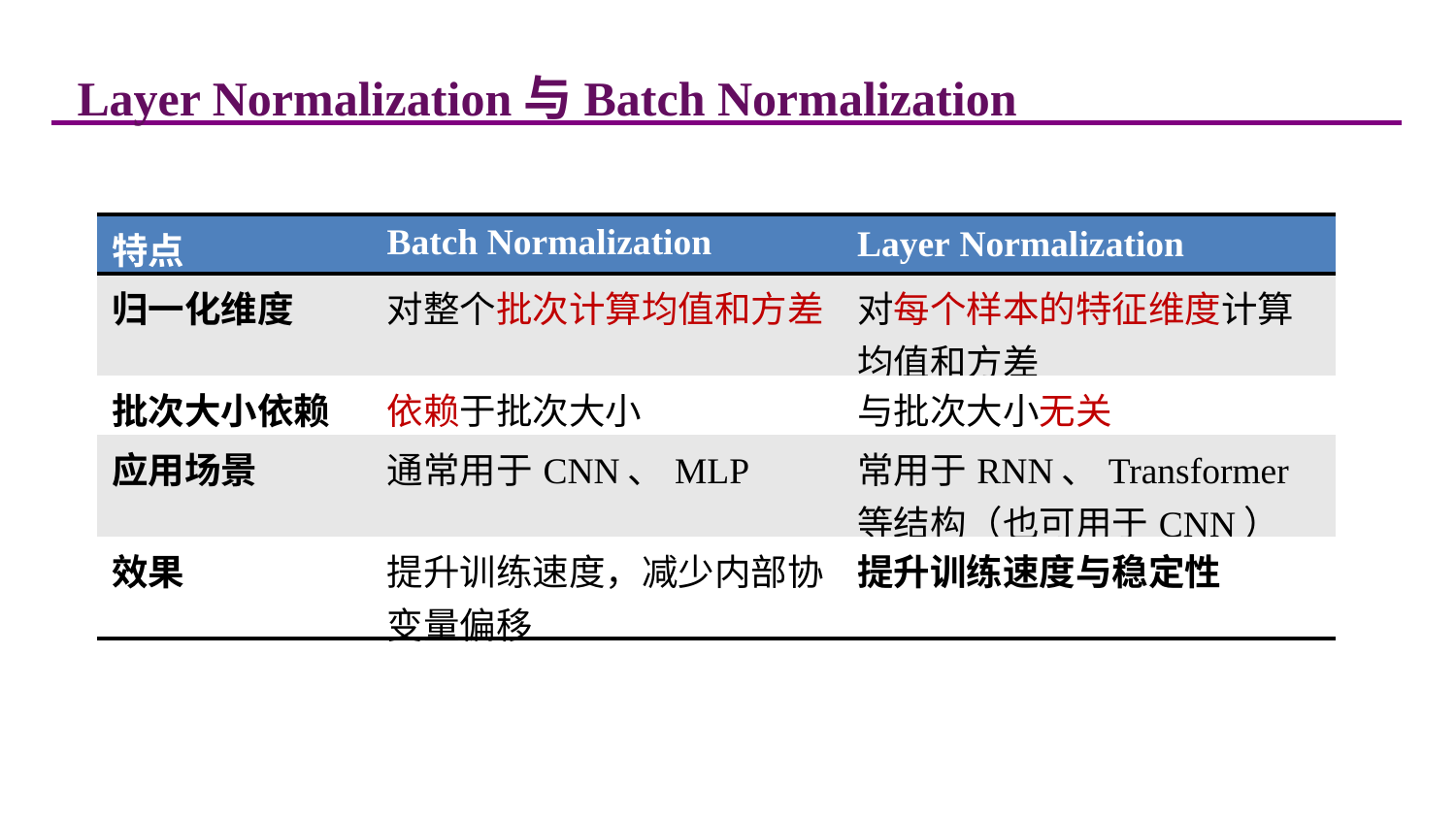

Layer Normalization与Batch Normalization
| 特点 | Batch Normalization | Layer Normalization |
| --- | --- | --- |
| 归一化维度 | 对整个批次计算均值和方差 | 对每个样本的特征维度计算均值和方差 |
| 批次大小依赖 | 依赖于批次大小 | 与批次大小无关 |
| 应用场景 | 通常用于CNN、MLP | 常用于RNN、Transformer等结构（也可用于CNN） |
| 效果 | 提升训练速度，减少内部协变量偏移 | 提升训练速度与稳定性 |